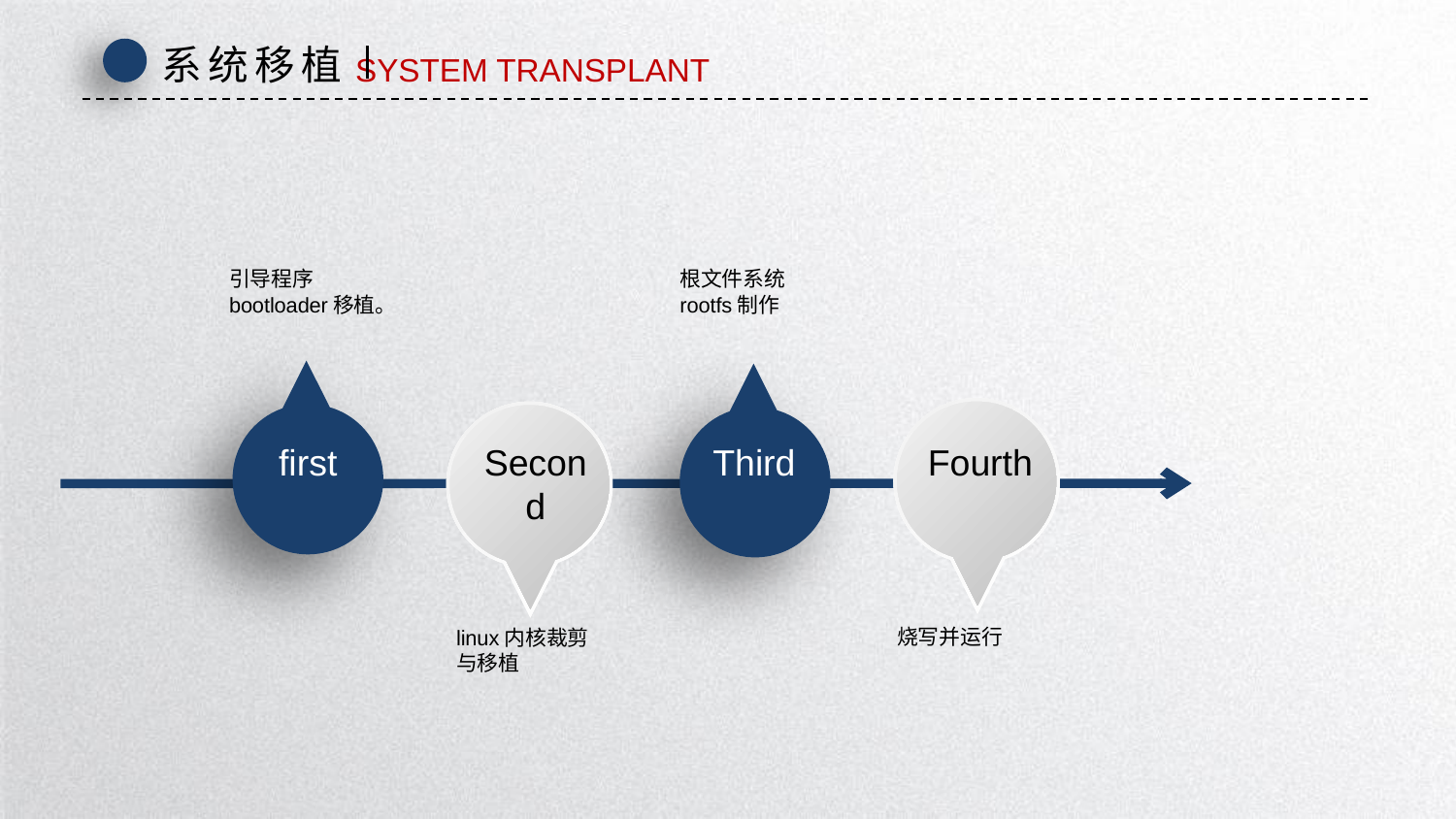

系统移植

SYSTEM TRANSPLANT
根文件系统rootfs制作
引导程序bootloader移植。

first
Second
Third
Fourth
烧写并运行
linux内核裁剪与移植
延时符